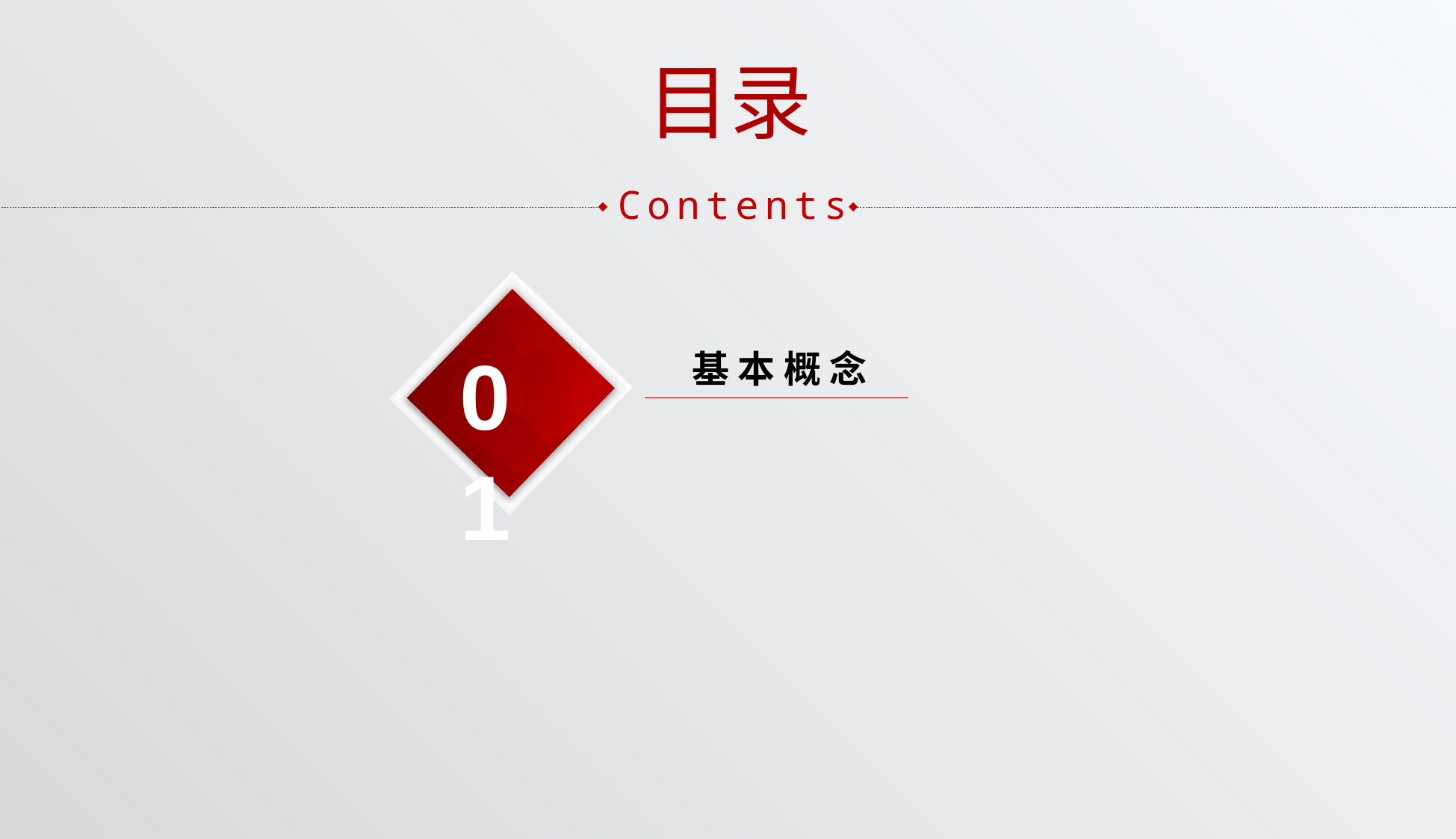

目录
Contents

01
基 本 概 念